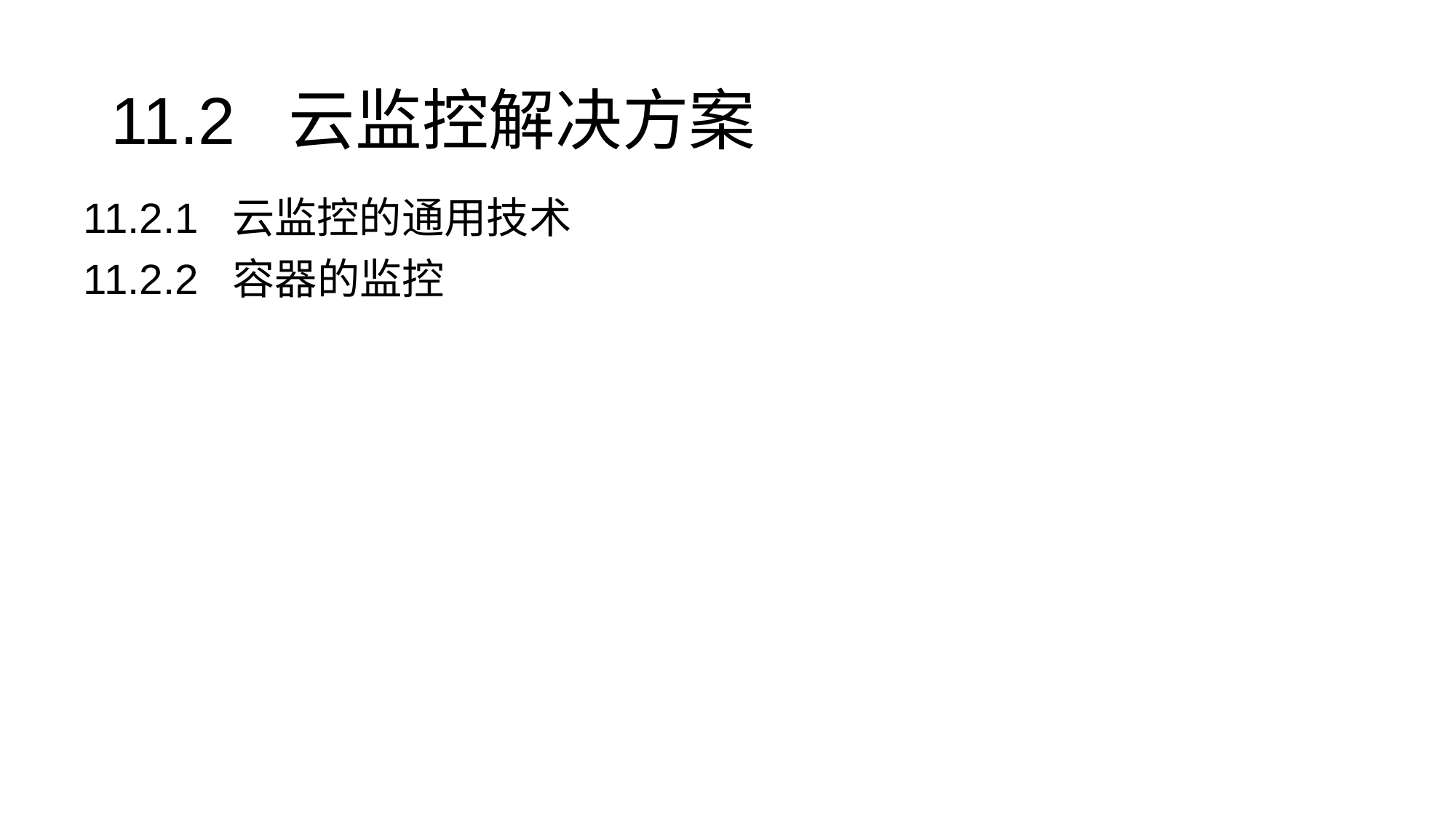

# 11.2  云监控解决方案
11.2.1  云监控的通用技术
11.2.2  容器的监控